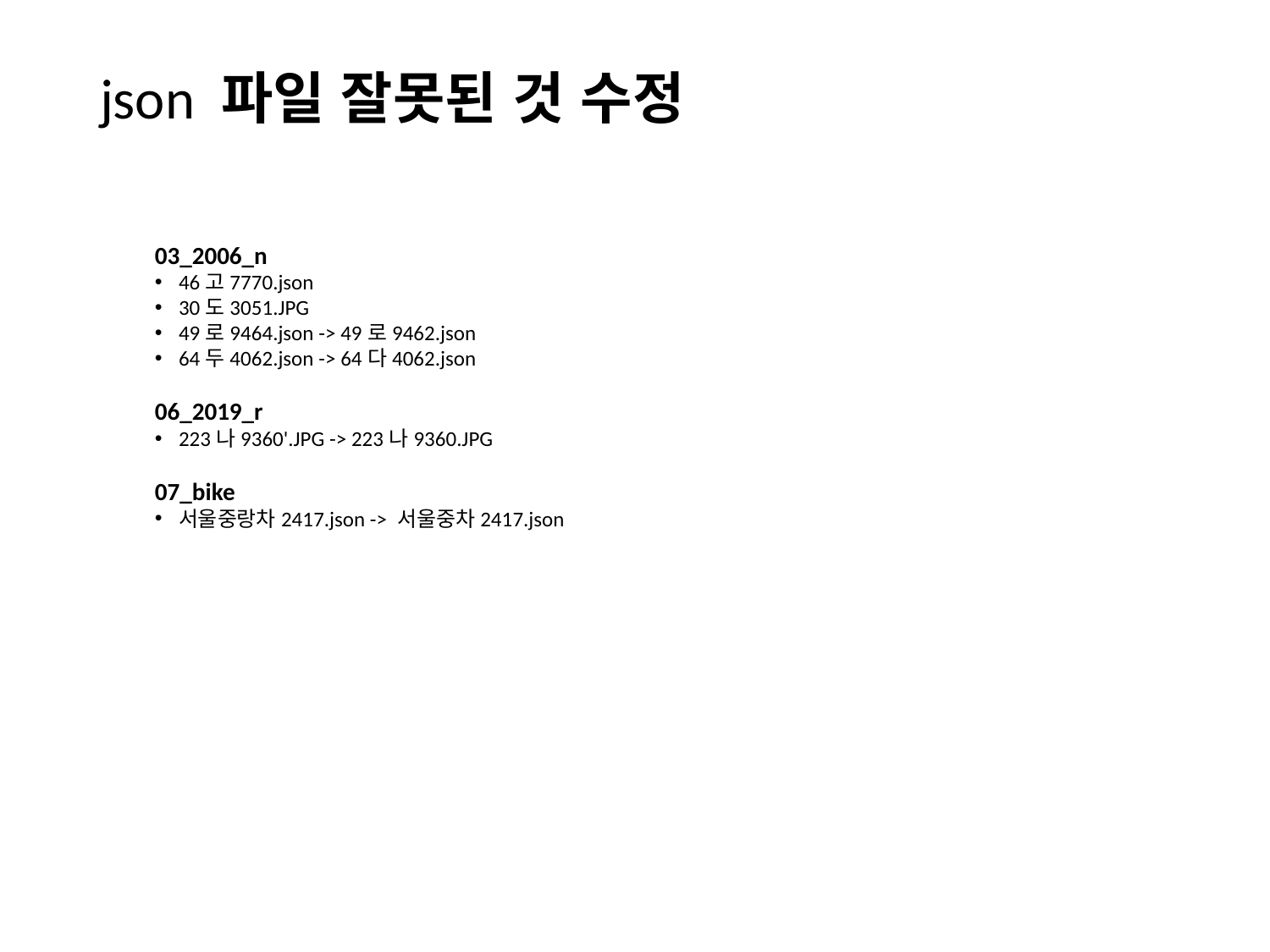

# json 파일 잘못된 것 수정
03_2006_n
46고7770.json
30도3051.JPG
49로9464.json -> 49로9462.json
64두4062.json -> 64다4062.json

06_2019_r
223나9360'.JPG -> 223나9360.JPG

07_bike
서울중랑차2417.json -> 서울중차2417.json